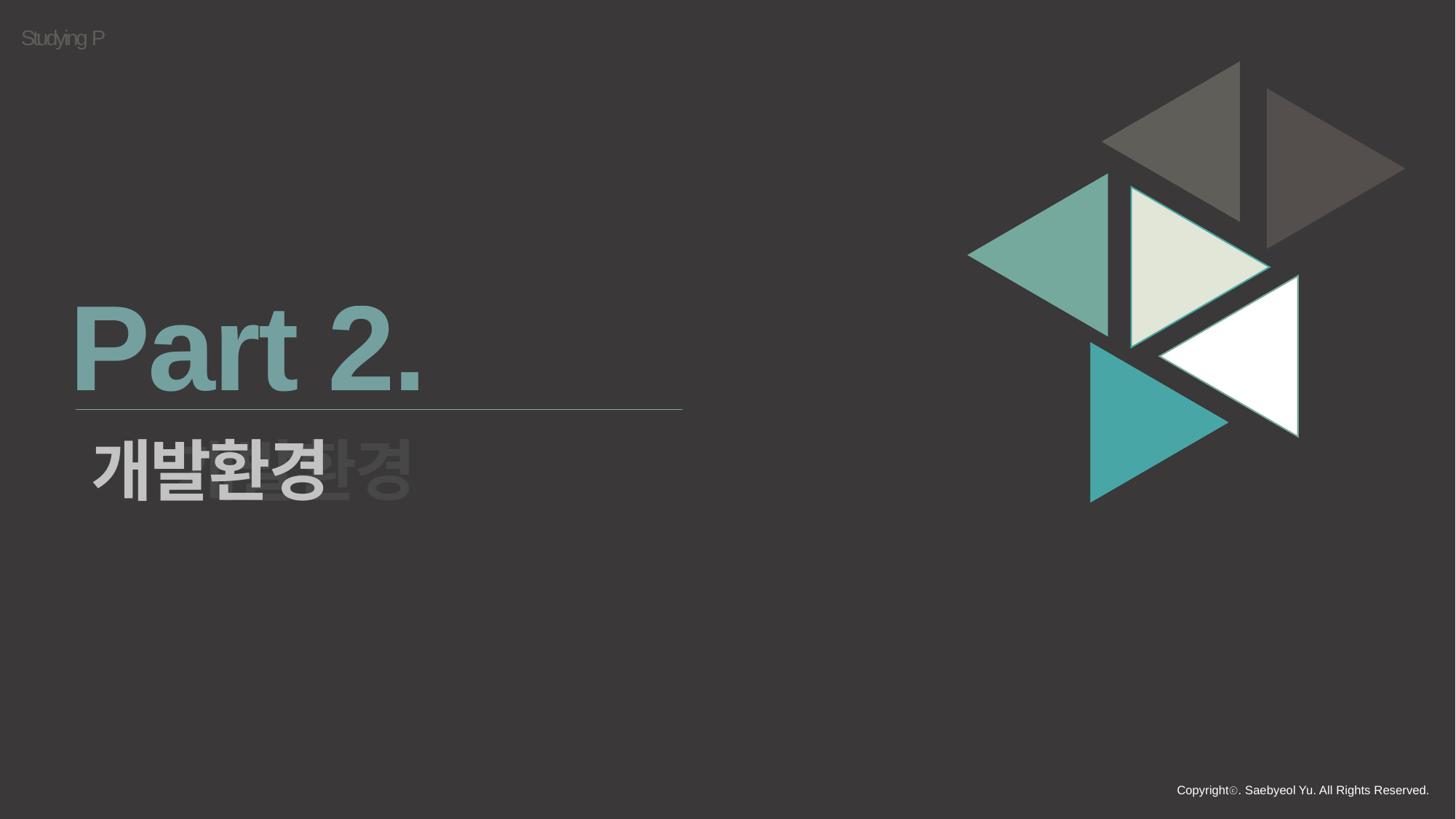

Part 2.
개발환경
개발환경
Copyrightⓒ. Saebyeol Yu. All Rights Reserved.